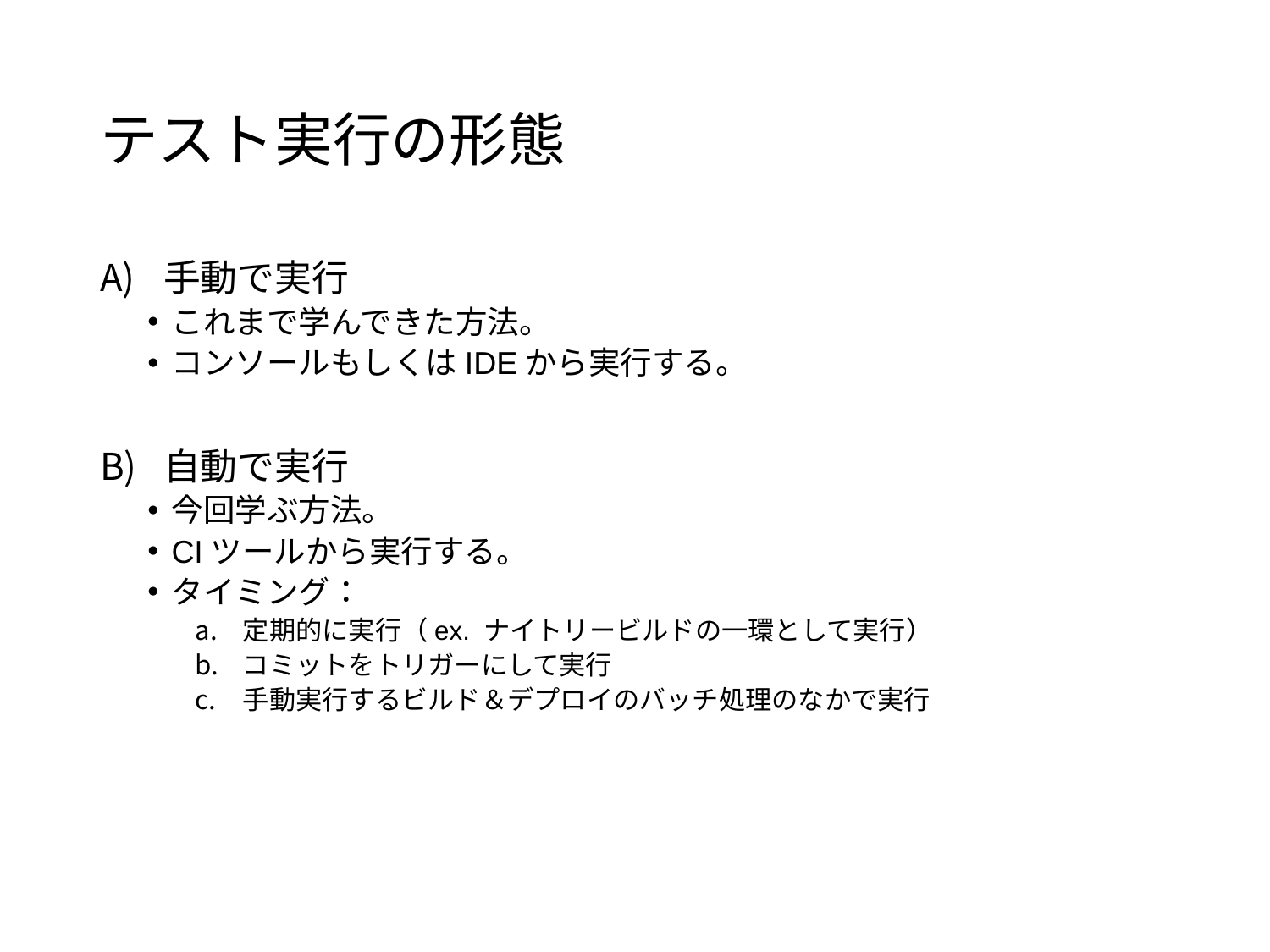

# テスト実行の形態
手動で実行
これまで学んできた方法。
コンソールもしくはIDEから実行する。

自動で実行
今回学ぶ方法。
CIツールから実行する。
タイミング：
定期的に実行（ex. ナイトリービルドの一環として実行）
コミットをトリガーにして実行
手動実行するビルド＆デプロイのバッチ処理のなかで実行